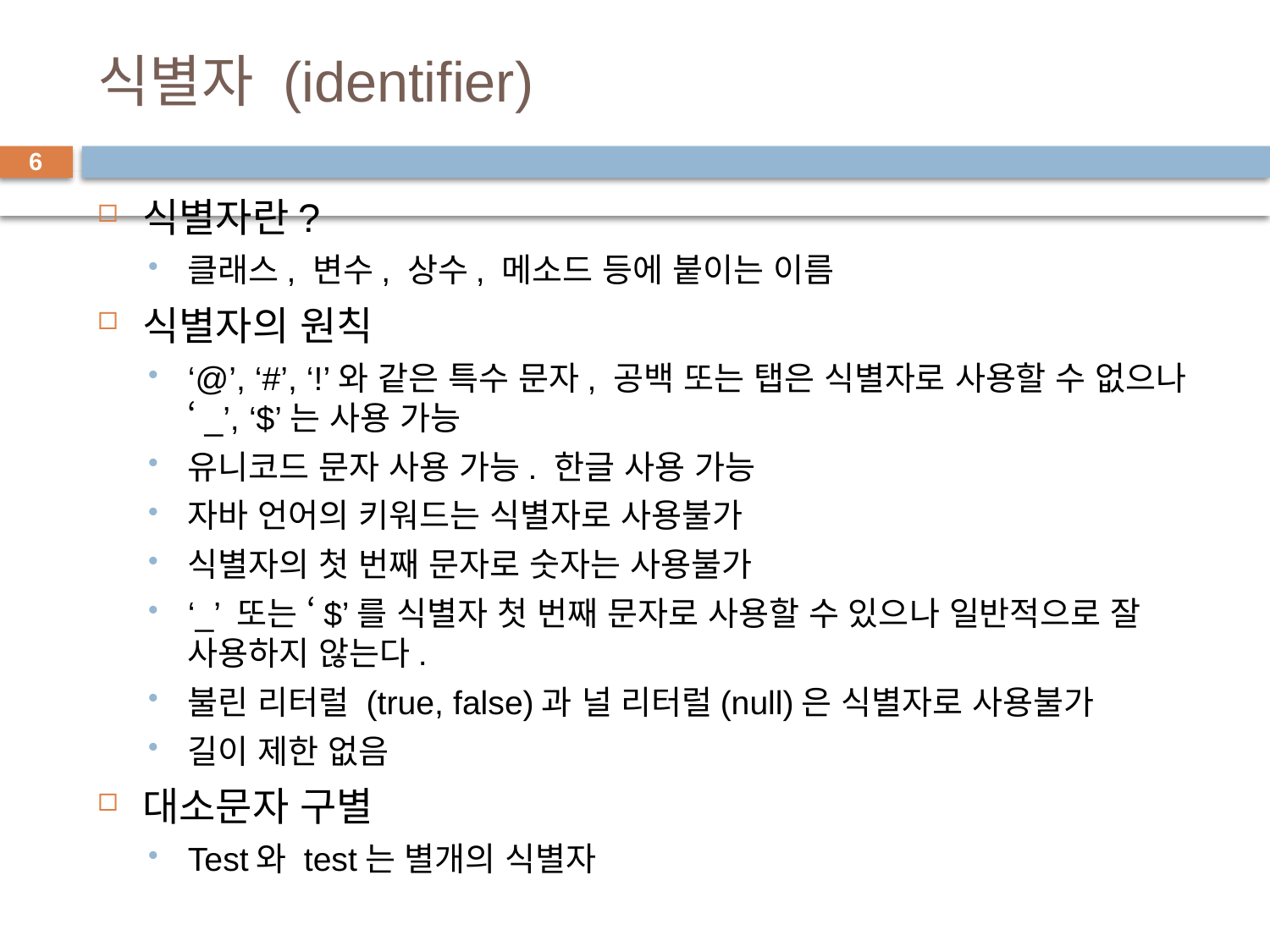

# 식별자 (identifier)
6
식별자란?
클래스, 변수, 상수, 메소드 등에 붙이는 이름
식별자의 원칙
‘@’, ‘#’, ‘!’와 같은 특수 문자, 공백 또는 탭은 식별자로 사용할 수 없으나 ‘_’, ‘$’는 사용 가능
유니코드 문자 사용 가능. 한글 사용 가능
자바 언어의 키워드는 식별자로 사용불가
식별자의 첫 번째 문자로 숫자는 사용불가
‘_’ 또는 ‘$’를 식별자 첫 번째 문자로 사용할 수 있으나 일반적으로 잘 사용하지 않는다.
불린 리터럴 (true, false)과 널 리터럴(null)은 식별자로 사용불가
길이 제한 없음
대소문자 구별
Test와 test는 별개의 식별자